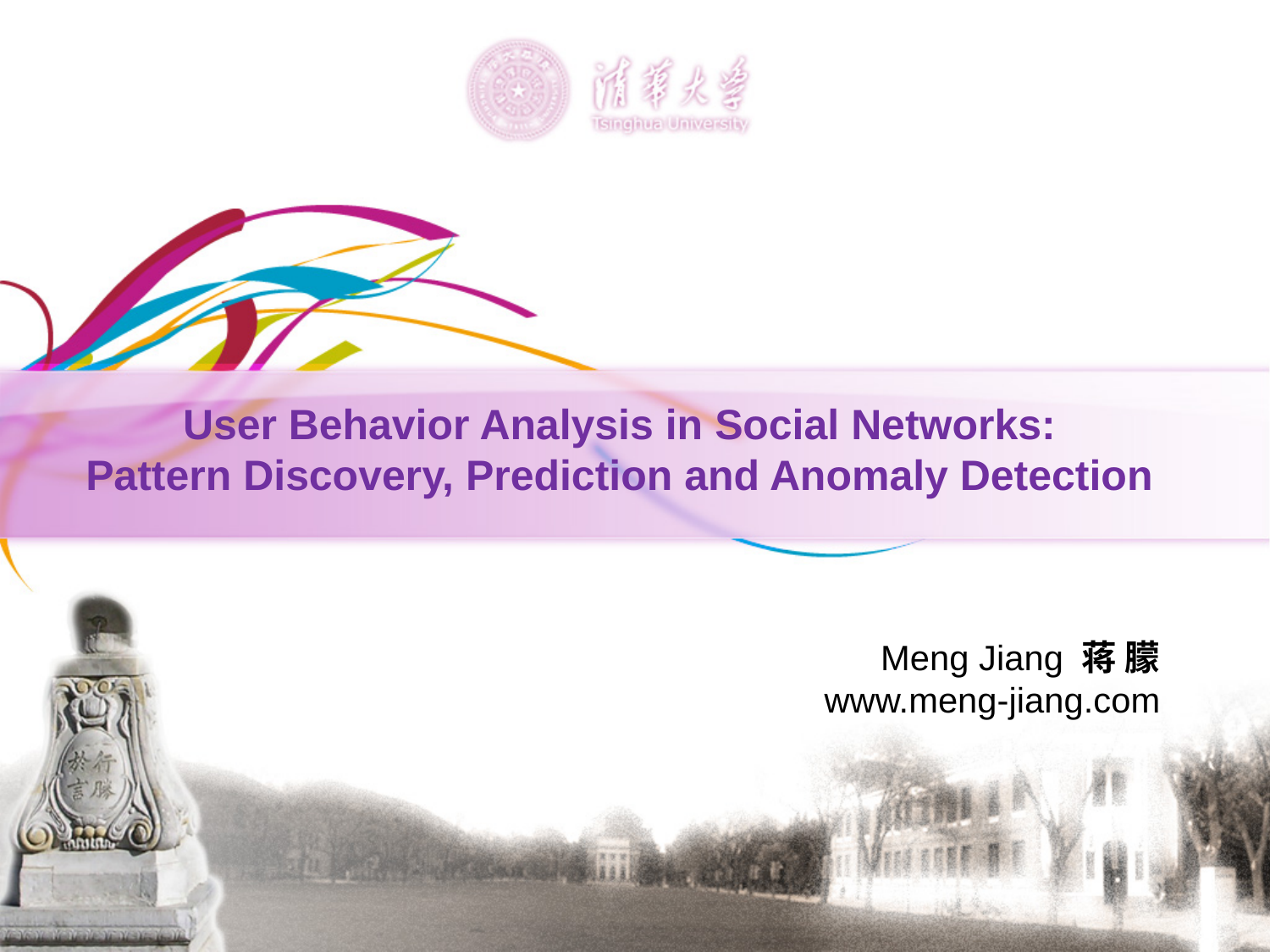

# User Behavior Analysis in Social Networks: Pattern Discovery, Prediction and Anomaly Detection
Meng Jiang 蒋 朦
www.meng-jiang.com